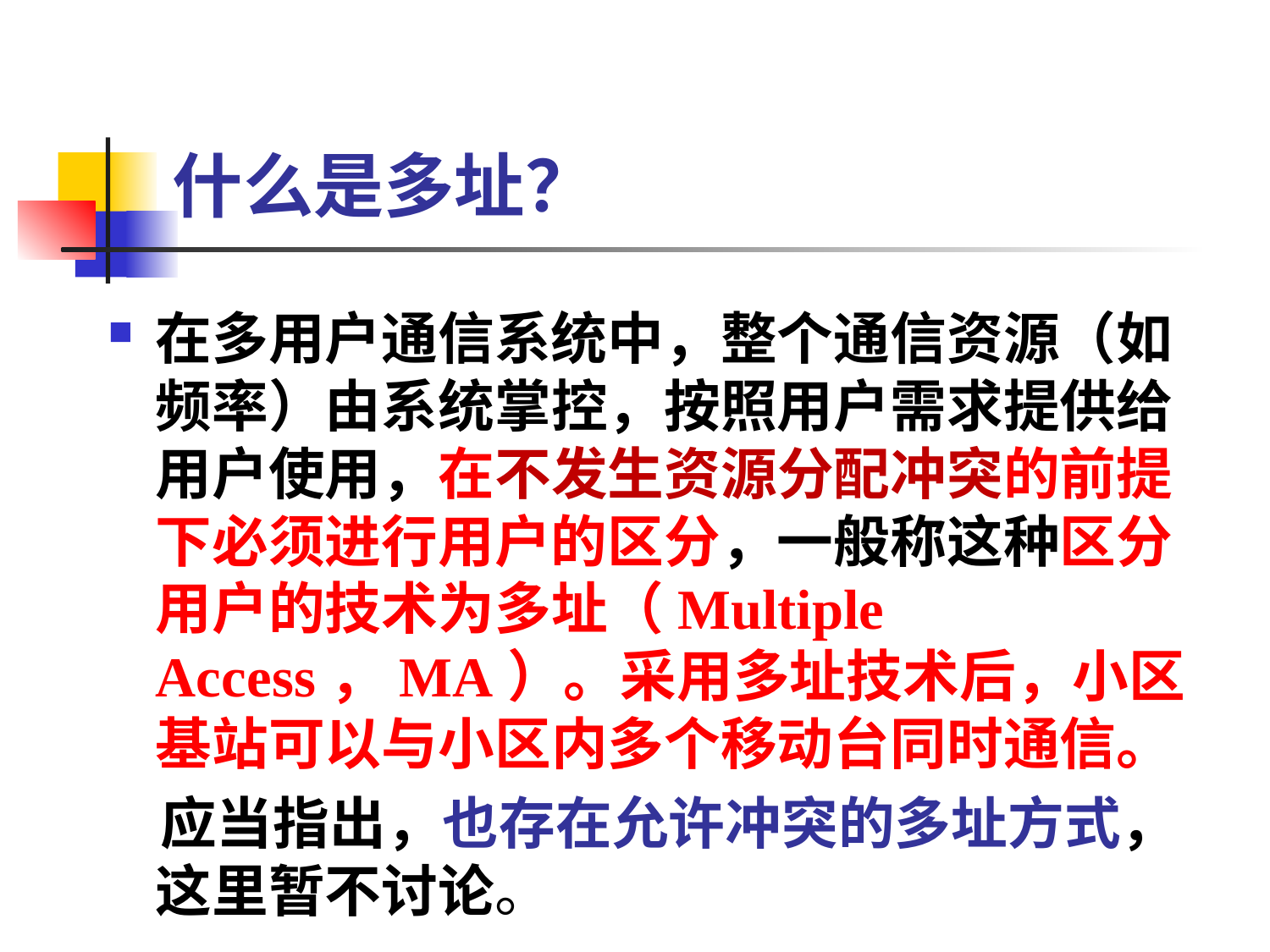

# 什么是多址？
在多用户通信系统中，整个通信资源（如频率）由系统掌控，按照用户需求提供给用户使用，在不发生资源分配冲突的前提下必须进行用户的区分，一般称这种区分用户的技术为多址（Multiple Access，MA）。采用多址技术后，小区基站可以与小区内多个移动台同时通信。
   应当指出，也存在允许冲突的多址方式，这里暂不讨论。